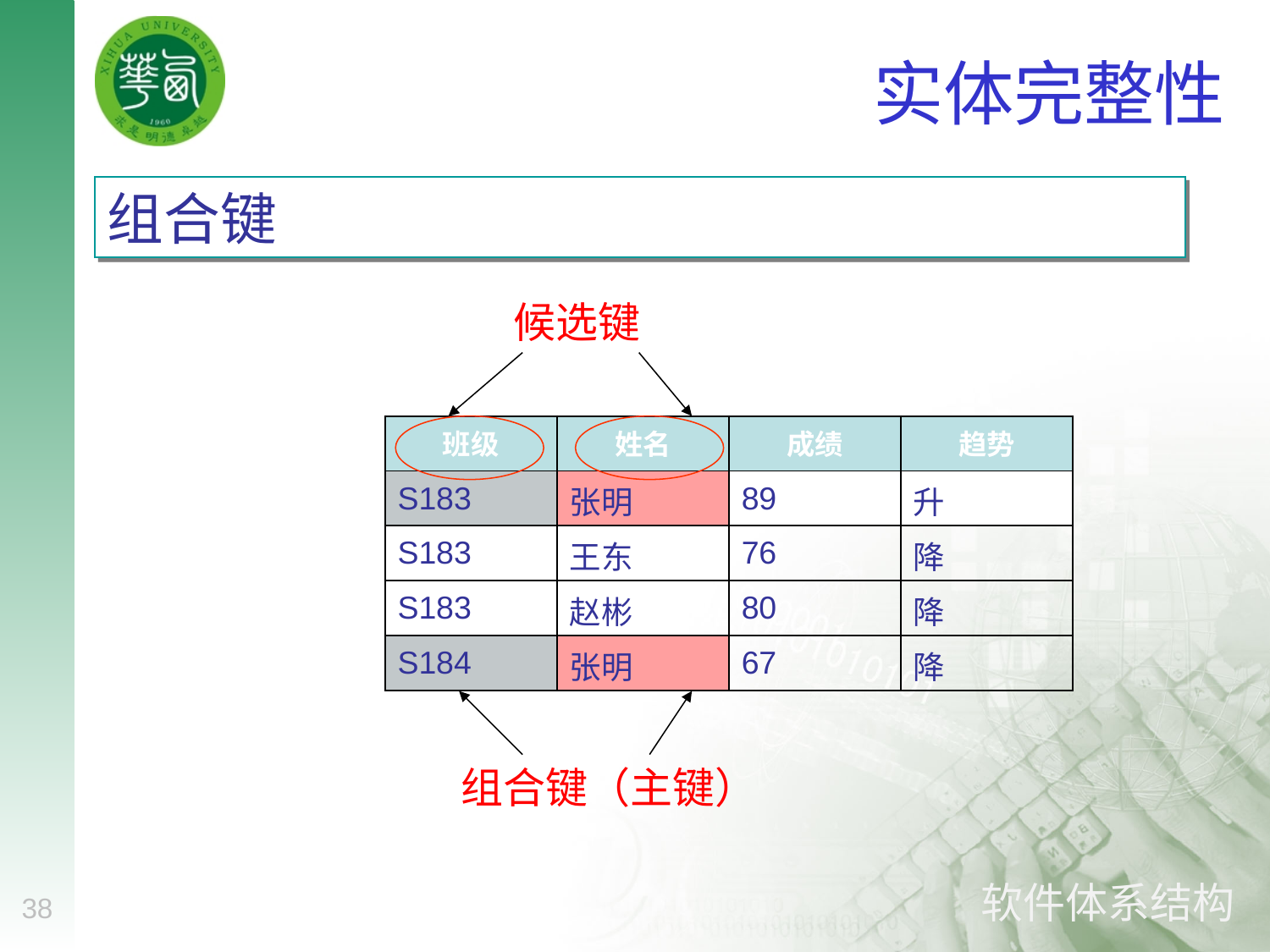

# 实体完整性
组合键
候选键

| 班级 | 姓名 | 成绩 | 趋势 |
| --- | --- | --- | --- |
| S183 | 张明 | 89 | 升 |
| S183 | 王东 | 76 | 降 |
| S183 | 赵彬 | 80 | 降 |
| S184 | 张明 | 67 | 降 |

组合键（主键）
38